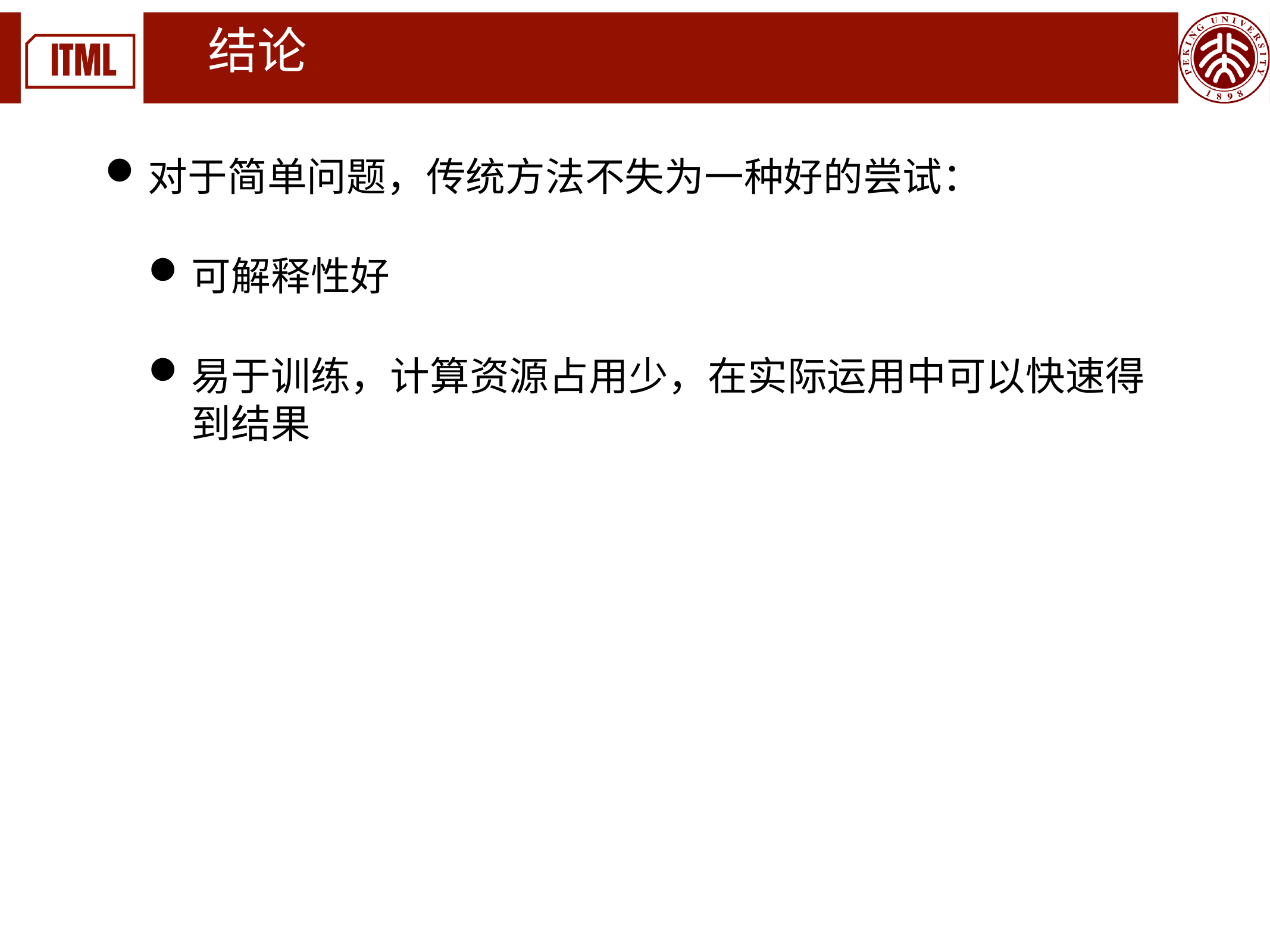

# 结论
对于简单问题，传统方法不失为一种好的尝试：
可解释性好
易于训练，计算资源占用少，在实际运用中可以快速得到结果